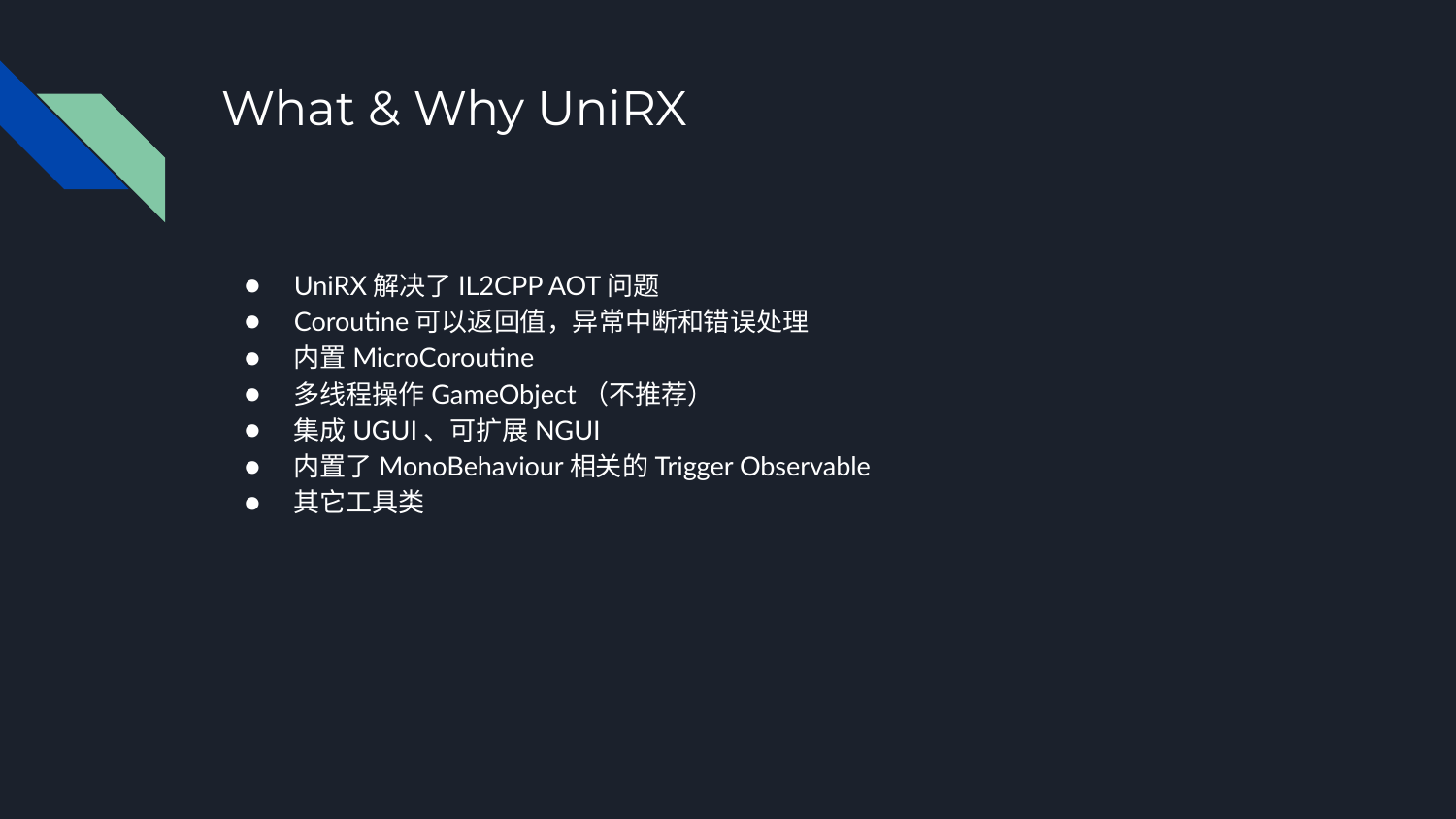

# What & Why UniRX

UniRX解决了IL2CPP AOT问题
Coroutine可以返回值，异常中断和错误处理
内置MicroCoroutine
多线程操作GameObject（不推荐）
集成UGUI、可扩展NGUI
内置了MonoBehaviour相关的Trigger Observable
其它工具类